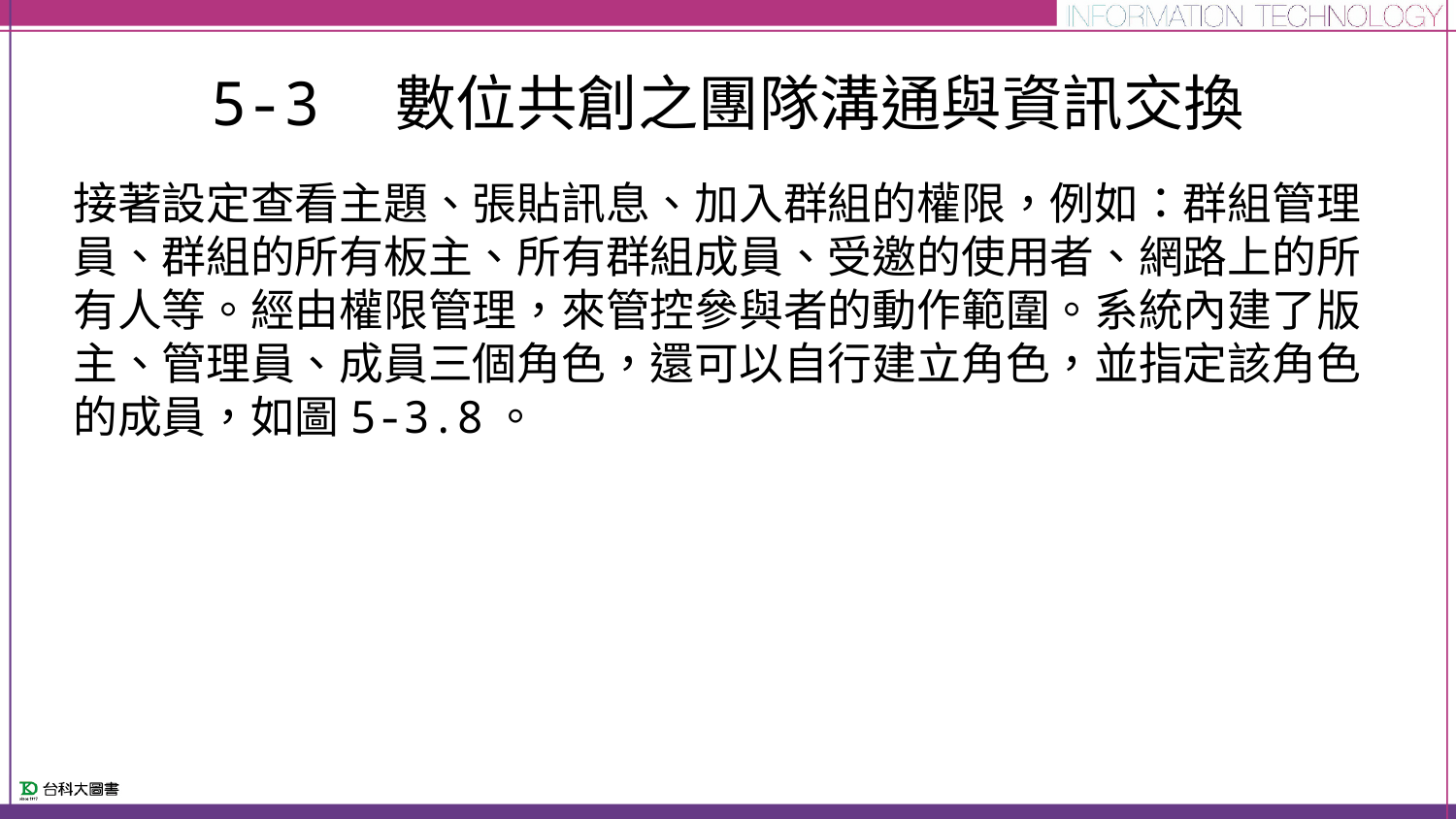

# 5-3　數位共創之團隊溝通與資訊交換
接著設定查看主題、張貼訊息、加入群組的權限，例如：群組管理員、群組的所有板主、所有群組成員、受邀的使用者、網路上的所有人等。經由權限管理，來管控參與者的動作範圍。系統內建了版主、管理員、成員三個角色，還可以自行建立角色，並指定該角色的成員，如圖5-3.8。